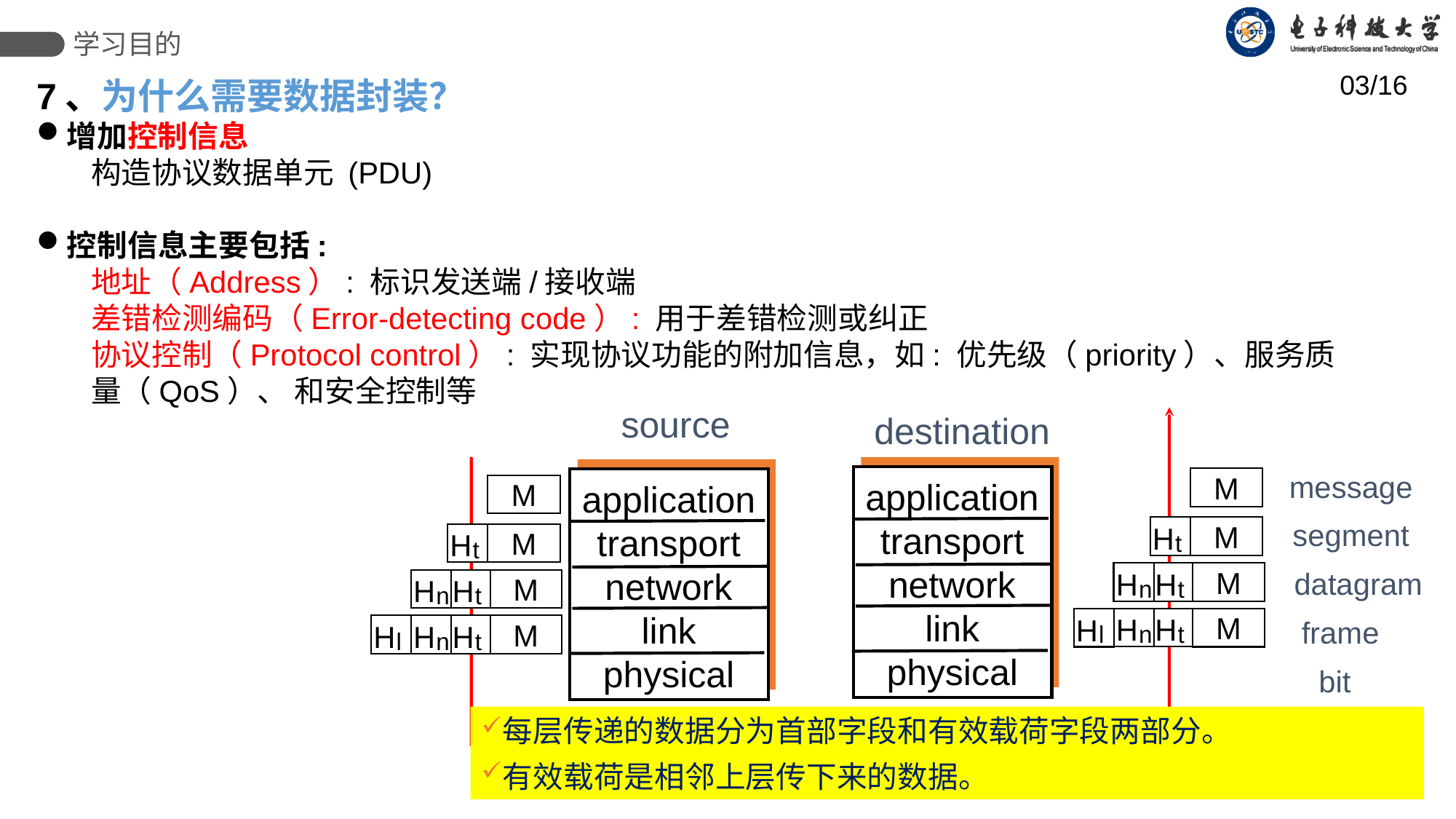

学习目的
03/16
7、为什么需要数据封装？
增加控制信息
构造协议数据单元 (PDU)

控制信息主要包括:
地址（Address）: 标识发送端/接收端
差错检测编码（Error-detecting code）: 用于差错检测或纠正
协议控制（Protocol control）: 实现协议功能的附加信息，如: 优先级（priority）、服务质量（QoS）、 和安全控制等
source
destination

application
transport
network
link
physical

application
transport
network
link
physical
message
M
H

t
M
H

n
H

t
M
H

n
H

t
H

l
M
M
H

t
M
H

n
H

t
M
H

n
H

t
H

l
M
segment
datagram
frame
bit
每层传递的数据分为首部字段和有效载荷字段两部分。
有效载荷是相邻上层传下来的数据。